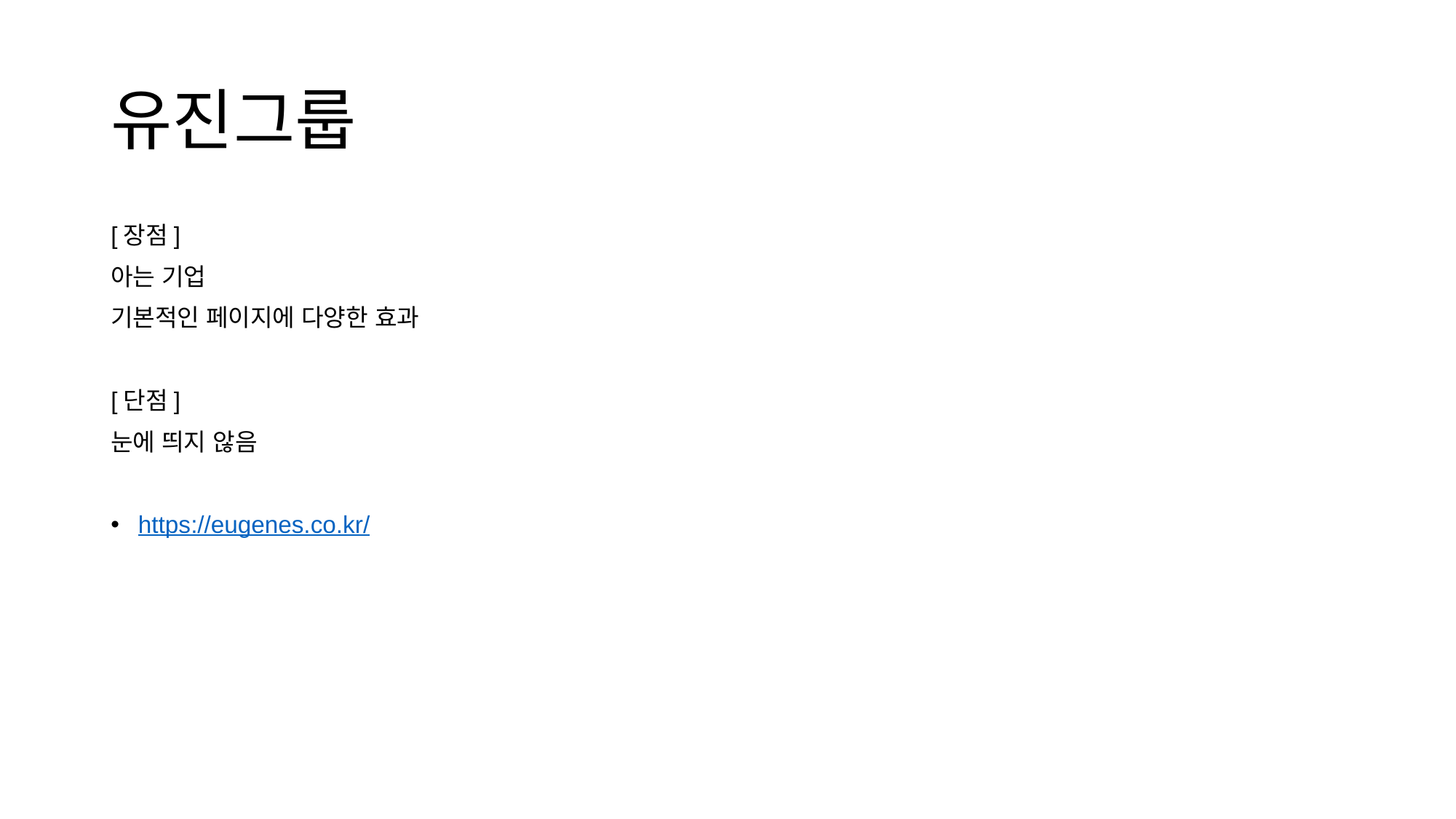

# 유진그룹
[장점]
아는 기업
기본적인 페이지에 다양한 효과

[단점]
눈에 띄지 않음

https://eugenes.co.kr/